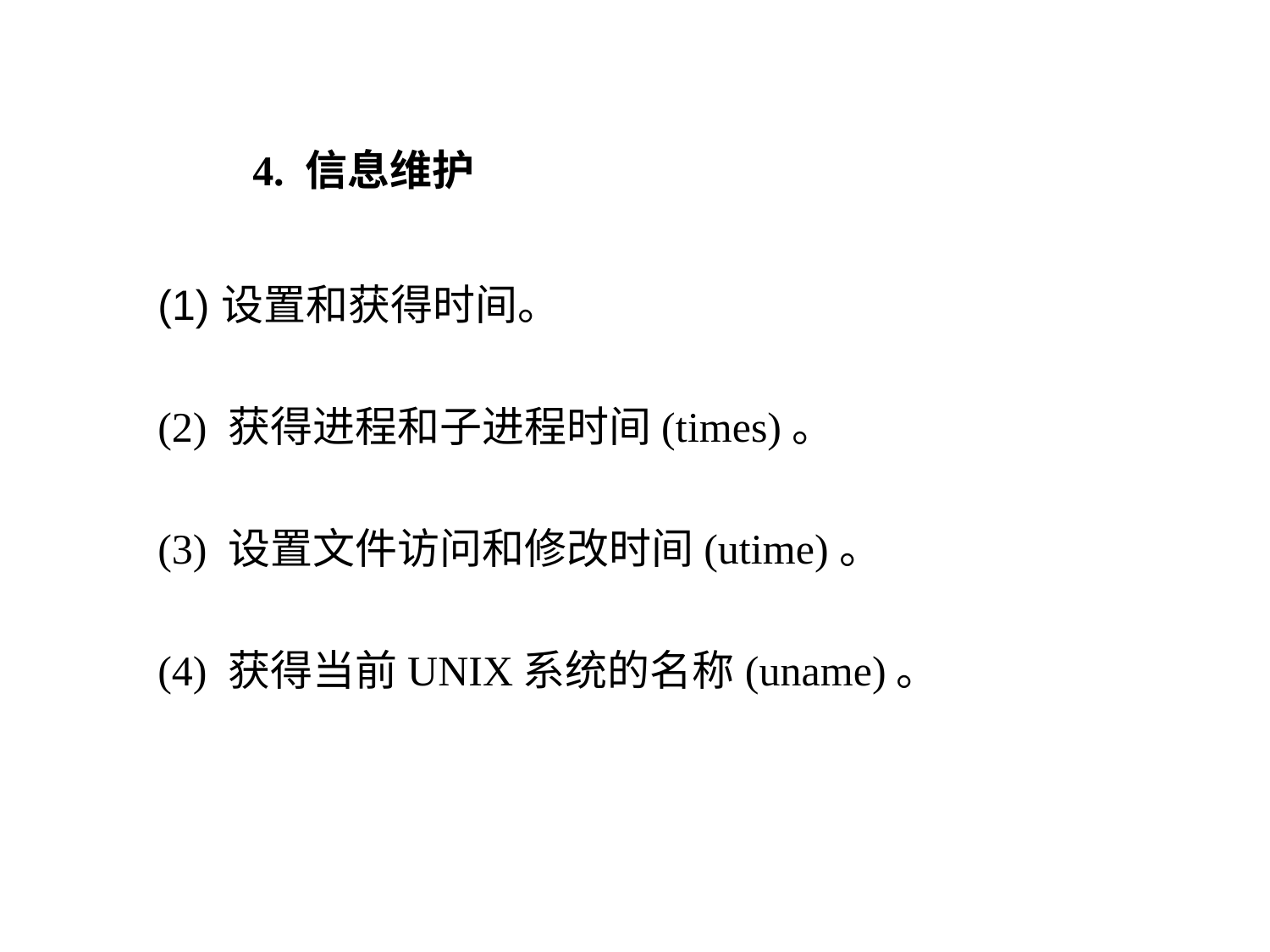

4. 信息维护
设置和获得时间。
(2) 获得进程和子进程时间(times)。
(3) 设置文件访问和修改时间(utime)。
(4) 获得当前UNIX系统的名称(uname)。